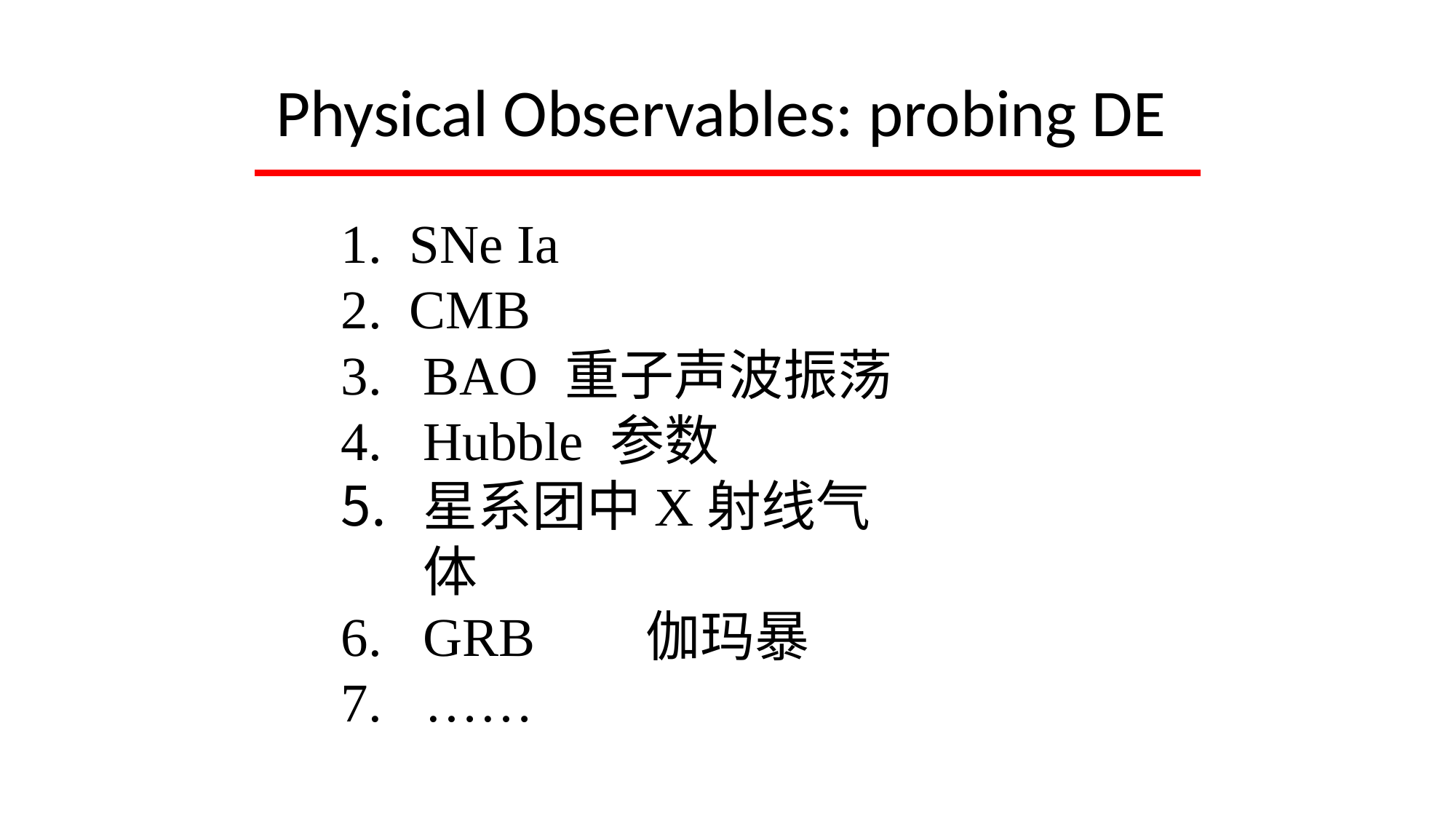

# Physical Observables: probing DE

SNe Ia
CMB
BAO 重子声波振荡
Hubble 参数
星系团中X射线气体
GRB	伽玛暴
7.	……